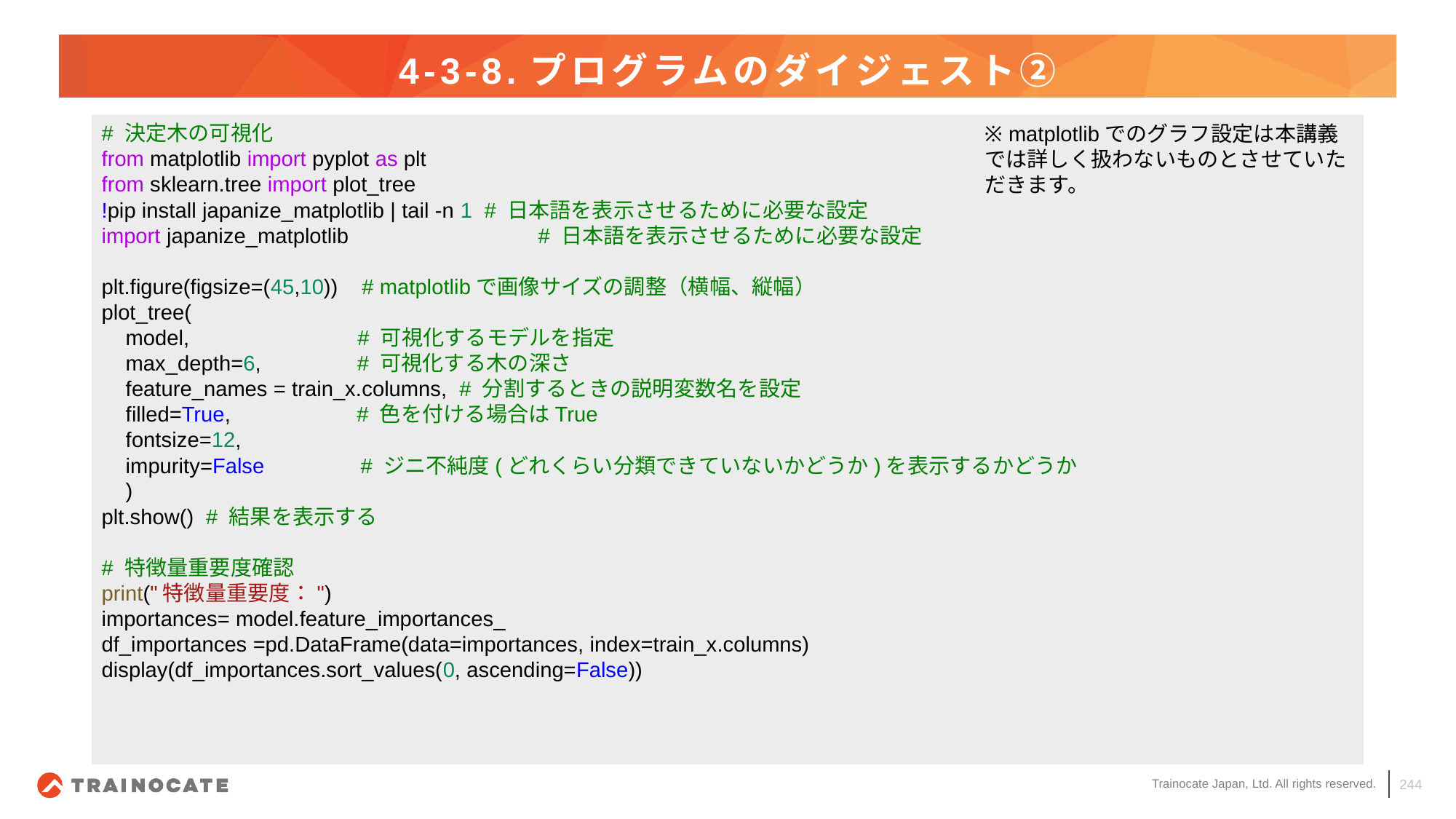

# 4-3-8.プログラムのダイジェスト②
# 決定木の可視化
from matplotlib import pyplot as plt
from sklearn.tree import plot_tree
!pip install japanize_matplotlib | tail -n 1  # 日本語を表示させるために必要な設定
import japanize_matplotlib                      	# 日本語を表示させるために必要な設定
plt.figure(figsize=(45,10))    # matplotlibで画像サイズの調整（横幅、縦幅）
plot_tree(
    model,                            # 可視化するモデルを指定
    max_depth=6,                # 可視化する木の深さ
    feature_names = train_x.columns,  # 分割するときの説明変数名を設定
    filled=True,                     # 色を付ける場合はTrue
    fontsize=12,
    impurity=False                # ジニ不純度(どれくらい分類できていないかどうか)を表示するかどうか
    )
plt.show()  # 結果を表示する
# 特徴量重要度確認
print("特徴量重要度：")
importances= model.feature_importances_
df_importances =pd.DataFrame(data=importances, index=train_x.columns)
display(df_importances.sort_values(0, ascending=False))
※ matplotlibでのグラフ設定は本講義では詳しく扱わないものとさせていただきます。
244